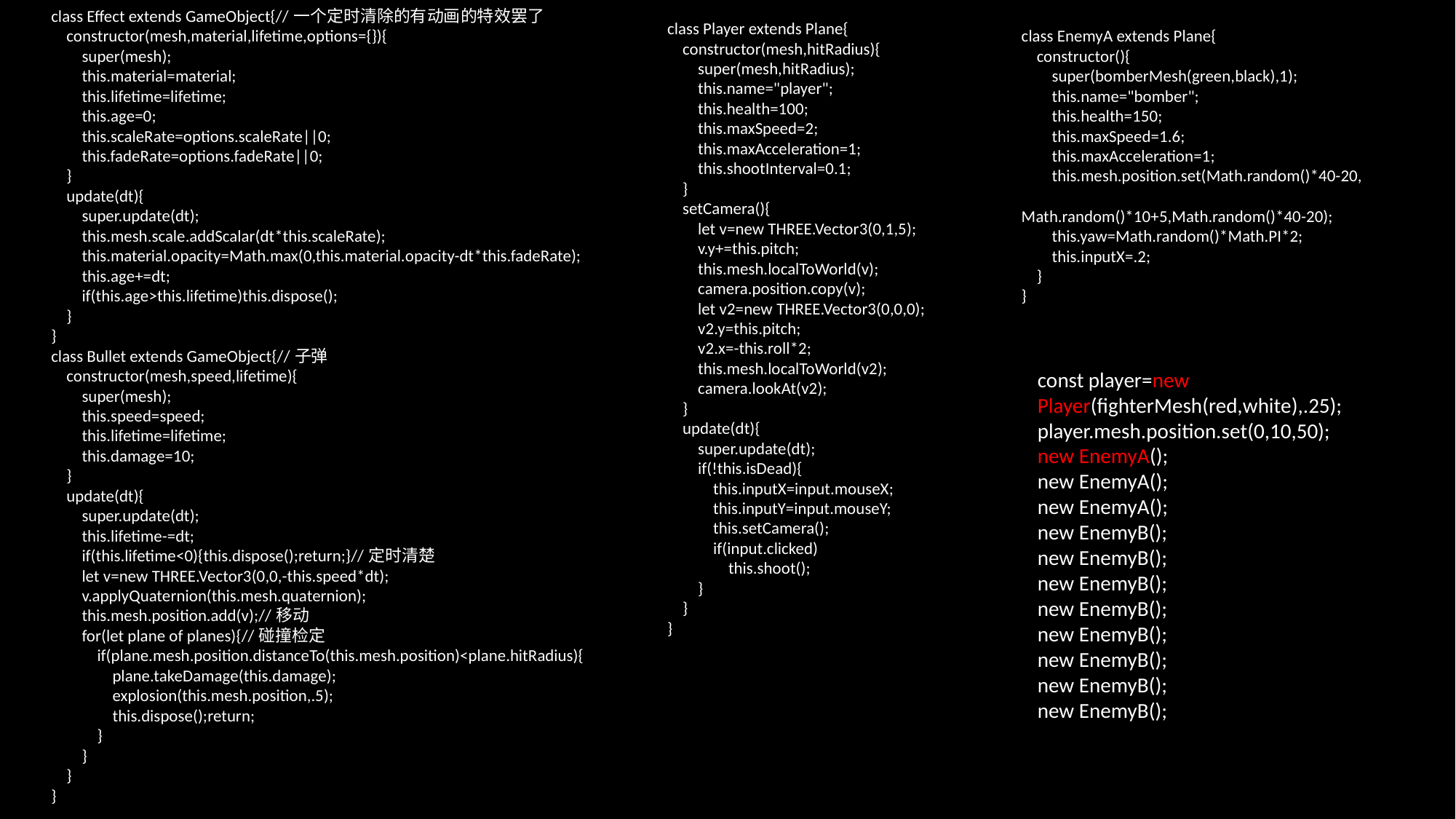

class Effect extends GameObject{//一个定时清除的有动画的特效罢了
    constructor(mesh,material,lifetime,options={}){
        super(mesh);
        this.material=material;
        this.lifetime=lifetime;
        this.age=0;
        this.scaleRate=options.scaleRate||0;
        this.fadeRate=options.fadeRate||0;
    }
    update(dt){
        super.update(dt);
        this.mesh.scale.addScalar(dt*this.scaleRate);
        this.material.opacity=Math.max(0,this.material.opacity-dt*this.fadeRate);
        this.age+=dt;
        if(this.age>this.lifetime)this.dispose();
    }
}
class Bullet extends GameObject{//子弹
    constructor(mesh,speed,lifetime){
        super(mesh);
        this.speed=speed;
        this.lifetime=lifetime;
        this.damage=10;
    }
    update(dt){
        super.update(dt);
        this.lifetime-=dt;
        if(this.lifetime<0){this.dispose();return;}//定时清楚
        let v=new THREE.Vector3(0,0,-this.speed*dt);
        v.applyQuaternion(this.mesh.quaternion);
        this.mesh.position.add(v);//移动
        for(let plane of planes){//碰撞检定
            if(plane.mesh.position.distanceTo(this.mesh.position)<plane.hitRadius){
                plane.takeDamage(this.damage);
                explosion(this.mesh.position,.5);
                this.dispose();return;
            }
        }
    }
}
class Player extends Plane{
    constructor(mesh,hitRadius){
        super(mesh,hitRadius);
        this.name="player";
        this.health=100;
        this.maxSpeed=2;
        this.maxAcceleration=1;
        this.shootInterval=0.1;
    }
    setCamera(){
        let v=new THREE.Vector3(0,1,5);
        v.y+=this.pitch;
        this.mesh.localToWorld(v);
        camera.position.copy(v);
        let v2=new THREE.Vector3(0,0,0);
        v2.y=this.pitch;
        v2.x=-this.roll*2;
        this.mesh.localToWorld(v2);
        camera.lookAt(v2);
    }
    update(dt){
        super.update(dt);
        if(!this.isDead){
            this.inputX=input.mouseX;
            this.inputY=input.mouseY;
            this.setCamera();
            if(input.clicked)
                this.shoot();
        }
    }
}
class EnemyA extends Plane{
    constructor(){
        super(bomberMesh(green,black),1);
        this.name="bomber";
        this.health=150;
        this.maxSpeed=1.6;
        this.maxAcceleration=1;
        this.mesh.position.set(Math.random()*40-20, 	Math.random()*10+5,Math.random()*40-20);
        this.yaw=Math.random()*Math.PI*2;
        this.inputX=.2;
    }
}
const player=new Player(fighterMesh(red,white),.25);
player.mesh.position.set(0,10,50);
new EnemyA();
new EnemyA();
new EnemyA();
new EnemyB();
new EnemyB();
new EnemyB();
new EnemyB();
new EnemyB();
new EnemyB();
new EnemyB();
new EnemyB();